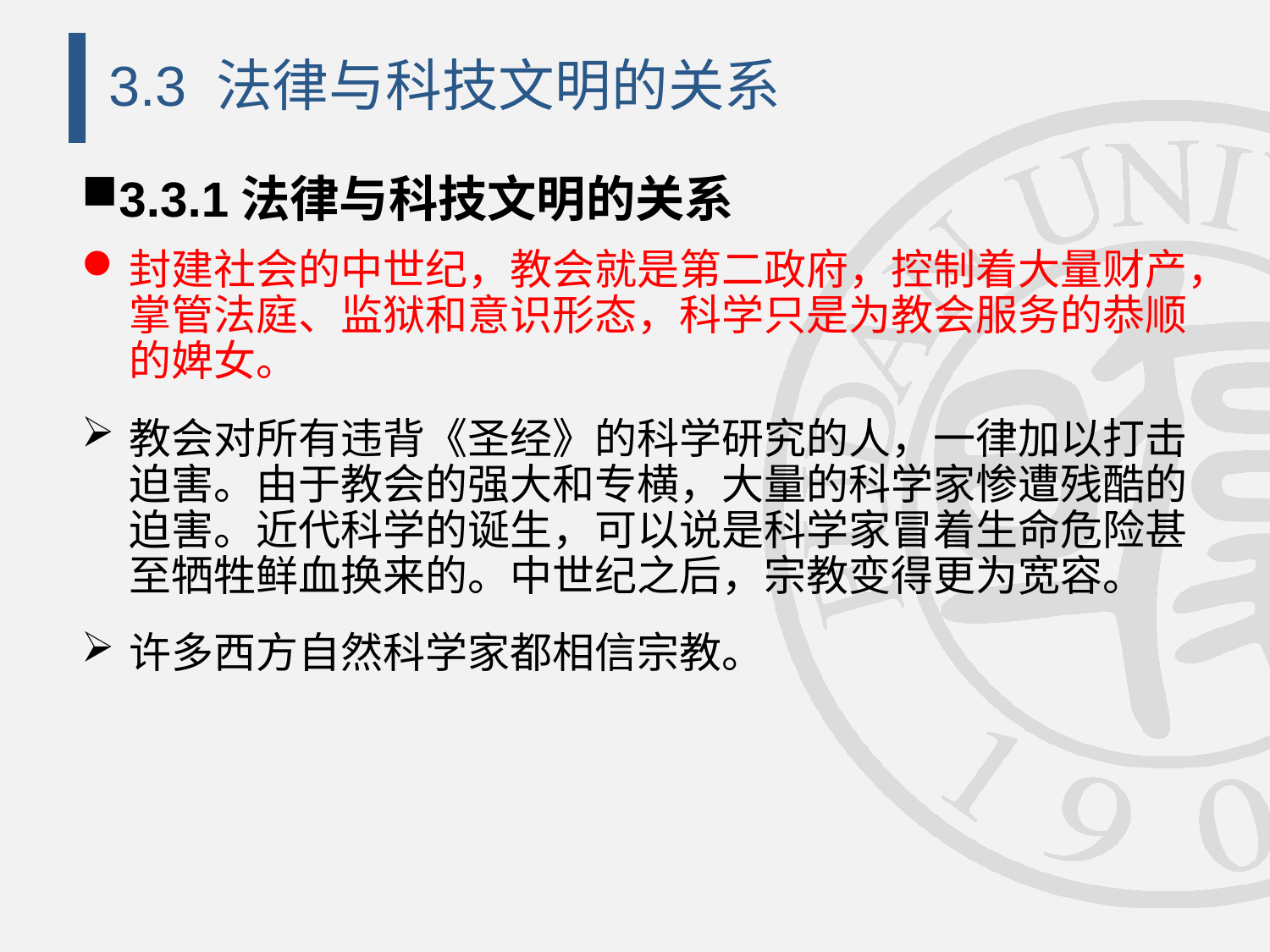

# 3.3 法律与科技文明的关系
3.3.1法律与科技文明的关系
封建社会的中世纪，教会就是第二政府，控制着大量财产，掌管法庭、监狱和意识形态，科学只是为教会服务的恭顺的婢女。
教会对所有违背《圣经》的科学研究的人，一律加以打击迫害。由于教会的强大和专横，大量的科学家惨遭残酷的迫害。近代科学的诞生，可以说是科学家冒着生命危险甚至牺牲鲜血换来的。中世纪之后，宗教变得更为宽容。
许多西方自然科学家都相信宗教。